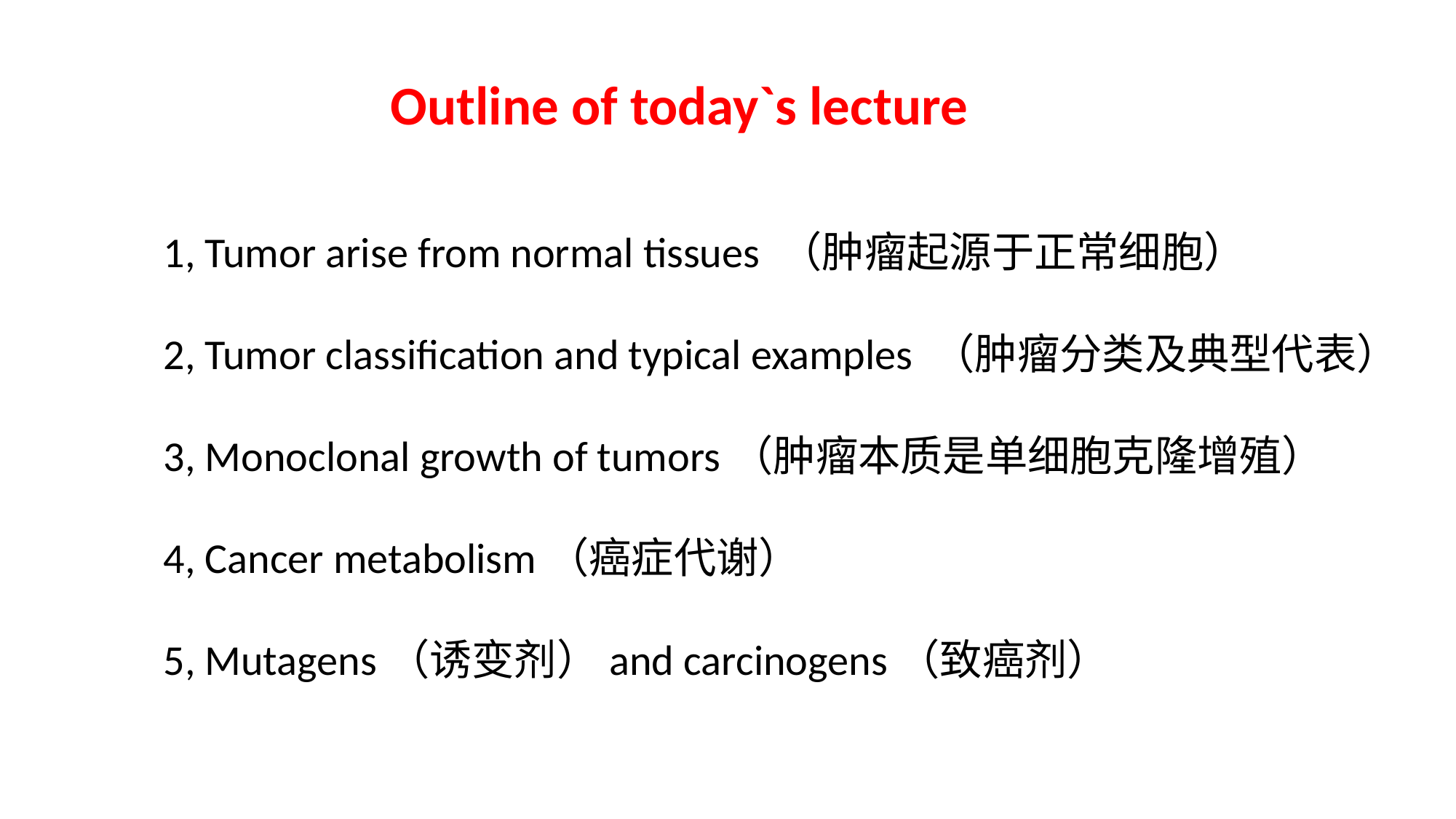

Outline of today`s lecture
1, Tumor arise from normal tissues （肿瘤起源于正常细胞）

2, Tumor classification and typical examples （肿瘤分类及典型代表）

3, Monoclonal growth of tumors（肿瘤本质是单细胞克隆增殖）

4, Cancer metabolism（癌症代谢）

5, Mutagens（诱变剂）and carcinogens（致癌剂）